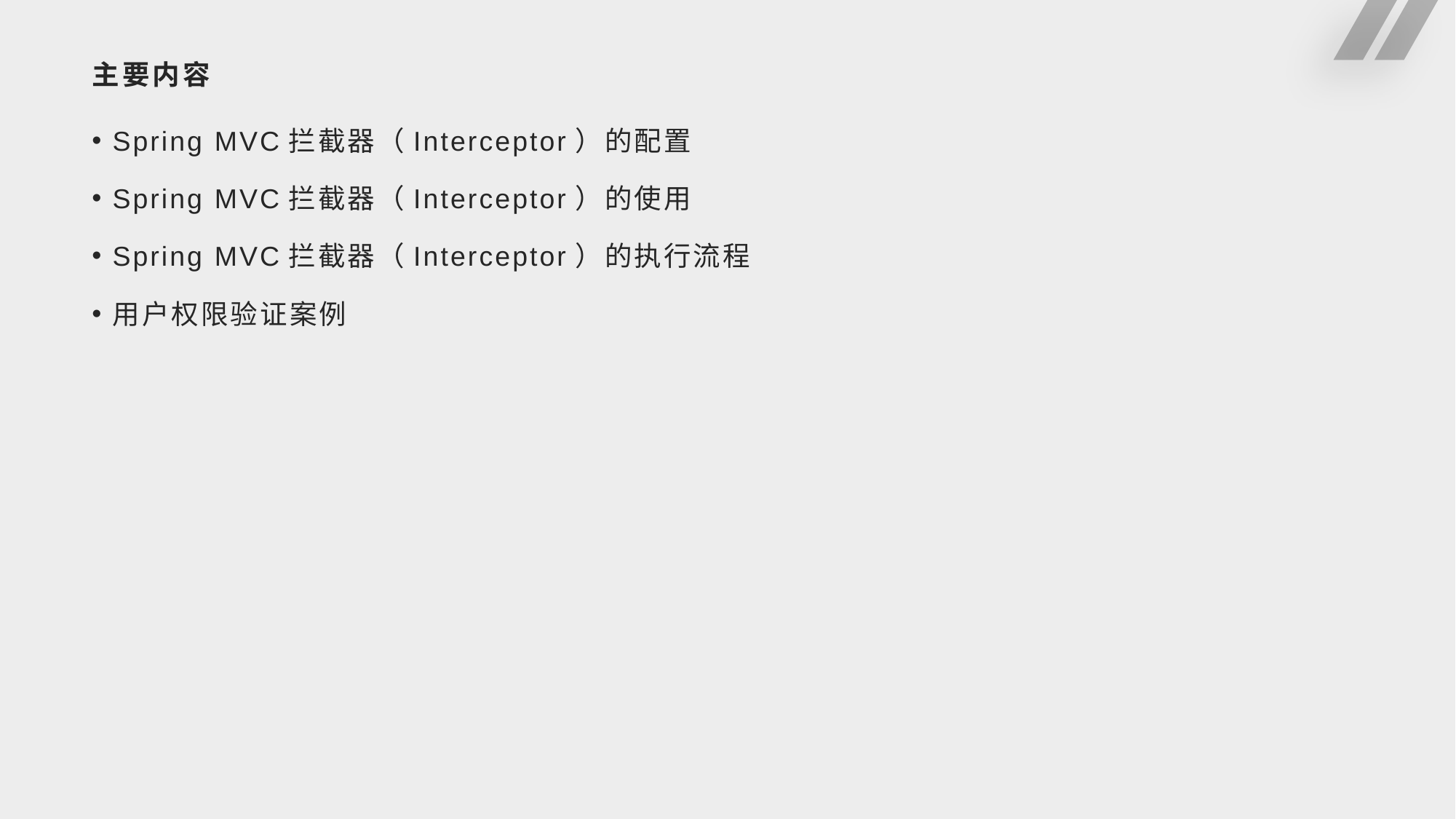

# 主要内容
Spring MVC拦截器（Interceptor）的配置
Spring MVC拦截器（Interceptor）的使用
Spring MVC拦截器（Interceptor）的执行流程
用户权限验证案例